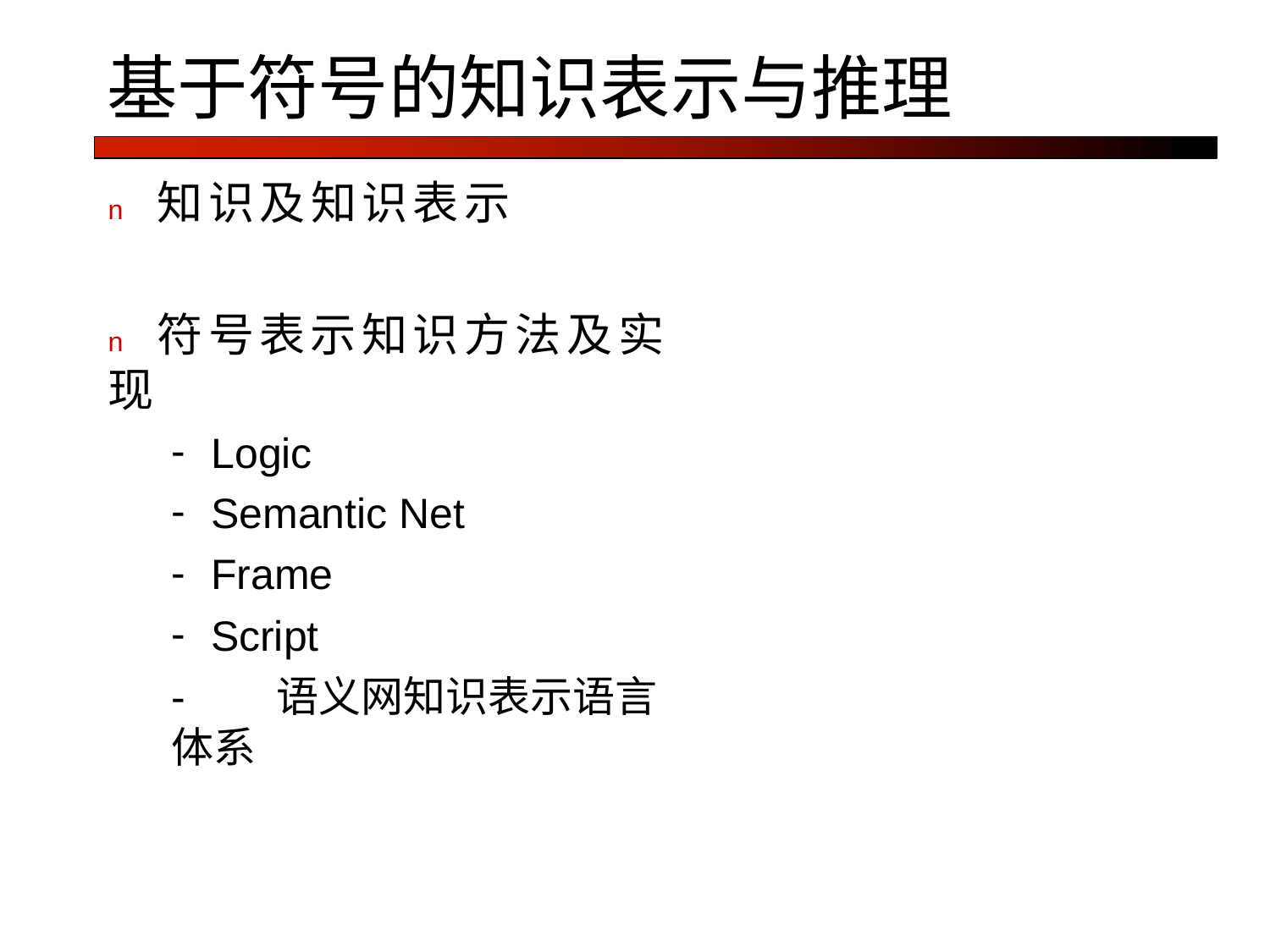

# 基于符号的知识表示与推理

n	知识及知识表示

n	符号表示知识方法及实现

Logic

Semantic Net

Frame

Script

-	语义网知识表示语言体系